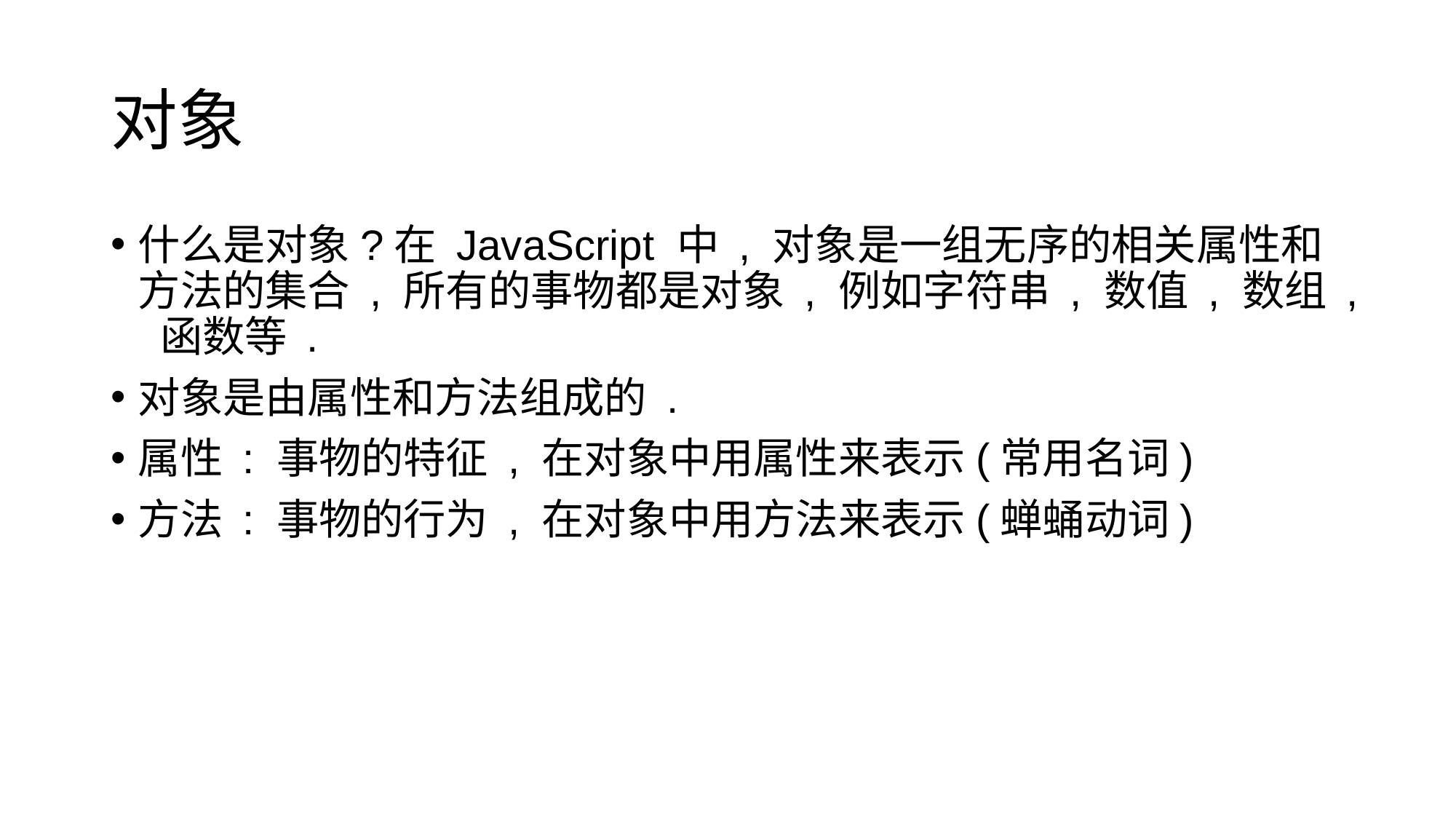

# 对象
什么是对象?在 JavaScript 中 , 对象是一组无序的相关属性和方法的集合 , 所有的事物都是对象 , 例如字符串 , 数值 , 数组 , 函数等 .
对象是由属性和方法组成的 .
属性 : 事物的特征 , 在对象中用属性来表示(常用名词)
方法 : 事物的行为 , 在对象中用方法来表示(蝉蛹动词)